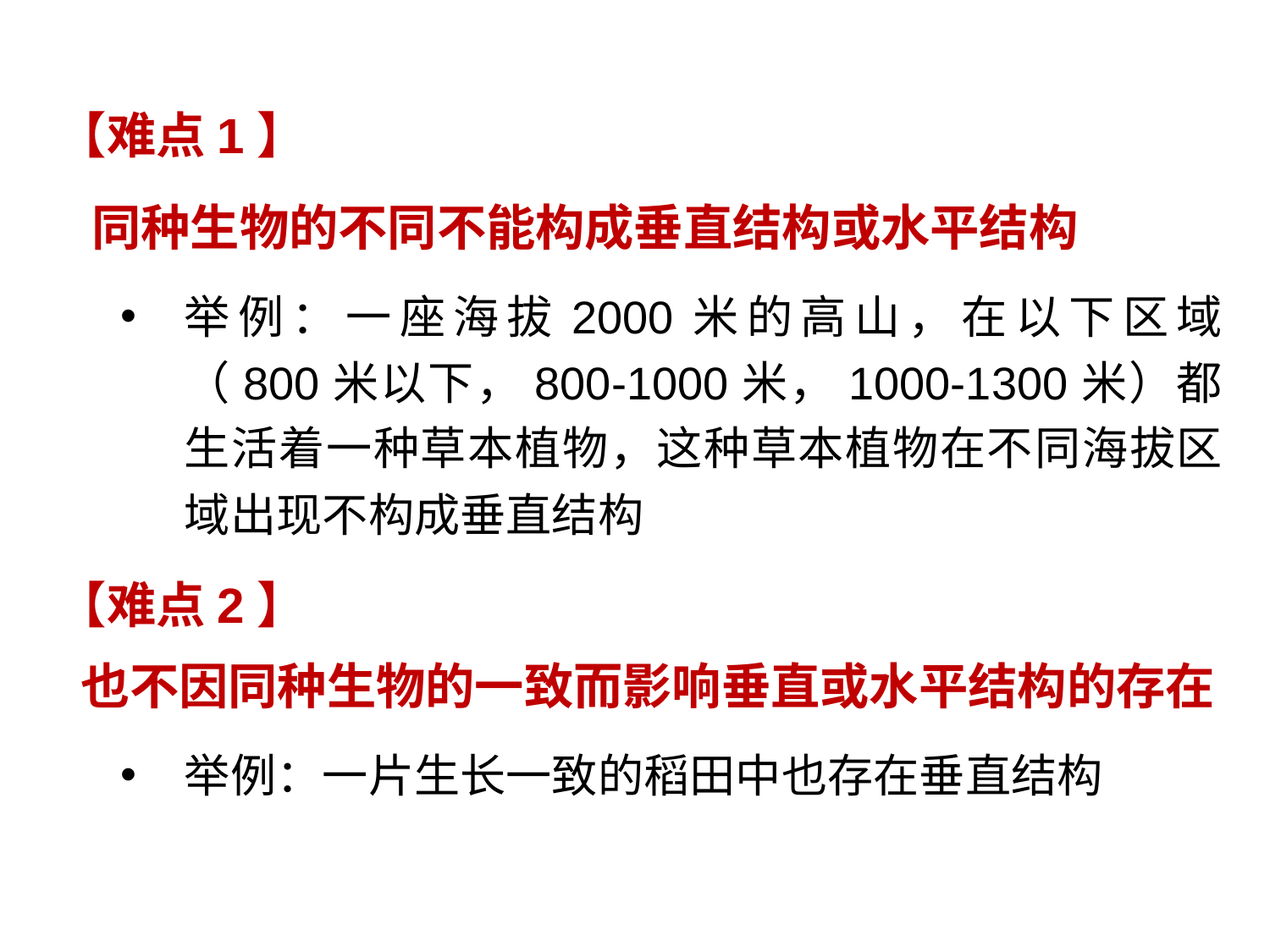

【难点1】
  同种生物的不同不能构成垂直结构或水平结构
举例：一座海拔2000米的高山，在以下区域（800米以下，800-1000米，1000-1300米）都生活着一种草本植物，这种草本植物在不同海拔区域出现不构成垂直结构
【难点2】
 也不因同种生物的一致而影响垂直或水平结构的存在
举例：一片生长一致的稻田中也存在垂直结构